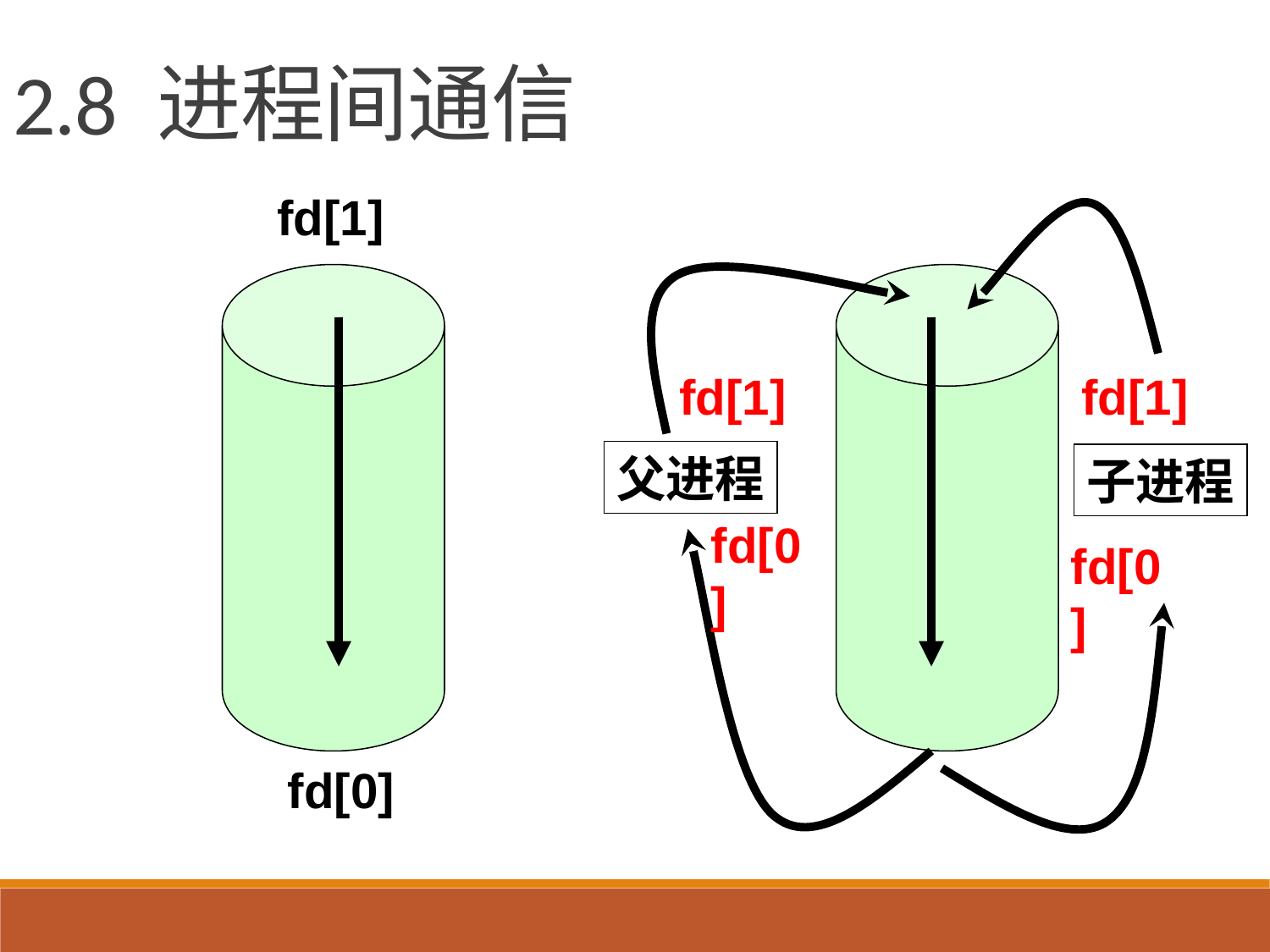

2.8 进程间通信
fd[1]

fd[0]

fd[1]
fd[1]
父进程
子进程
fd[0]

fd[0]